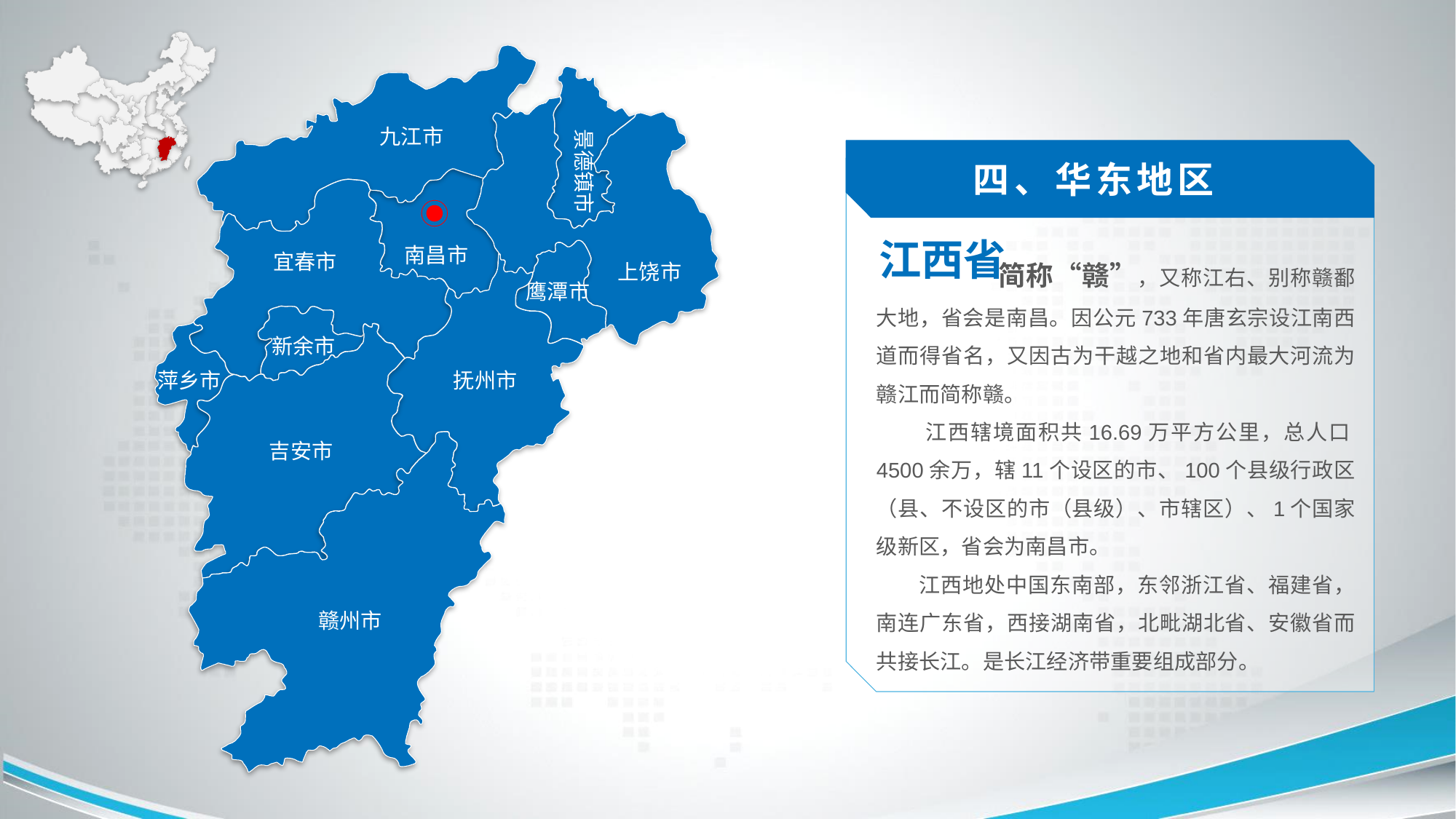

景德镇市
九江市
南昌市
宜春市
上饶市
鹰潭市
新余市
萍乡市
抚州市
吉安市
赣州市

四、华东地区

江西省
                      简称“赣”，又称江右、别称赣鄱大地，省会是南昌。因公元733年唐玄宗设江南西道而得省名，又因古为干越之地和省内最大河流为赣江而简称赣。
       江西辖境面积共16.69万平方公里，总人口4500余万，辖11个设区的市、100个县级行政区（县、不设区的市（县级）、市辖区）、1个国家级新区，省会为南昌市。
       江西地处中国东南部，东邻浙江省、福建省，南连广东省，西接湖南省，北毗湖北省、安徽省而共接长江。是长江经济带重要组成部分。